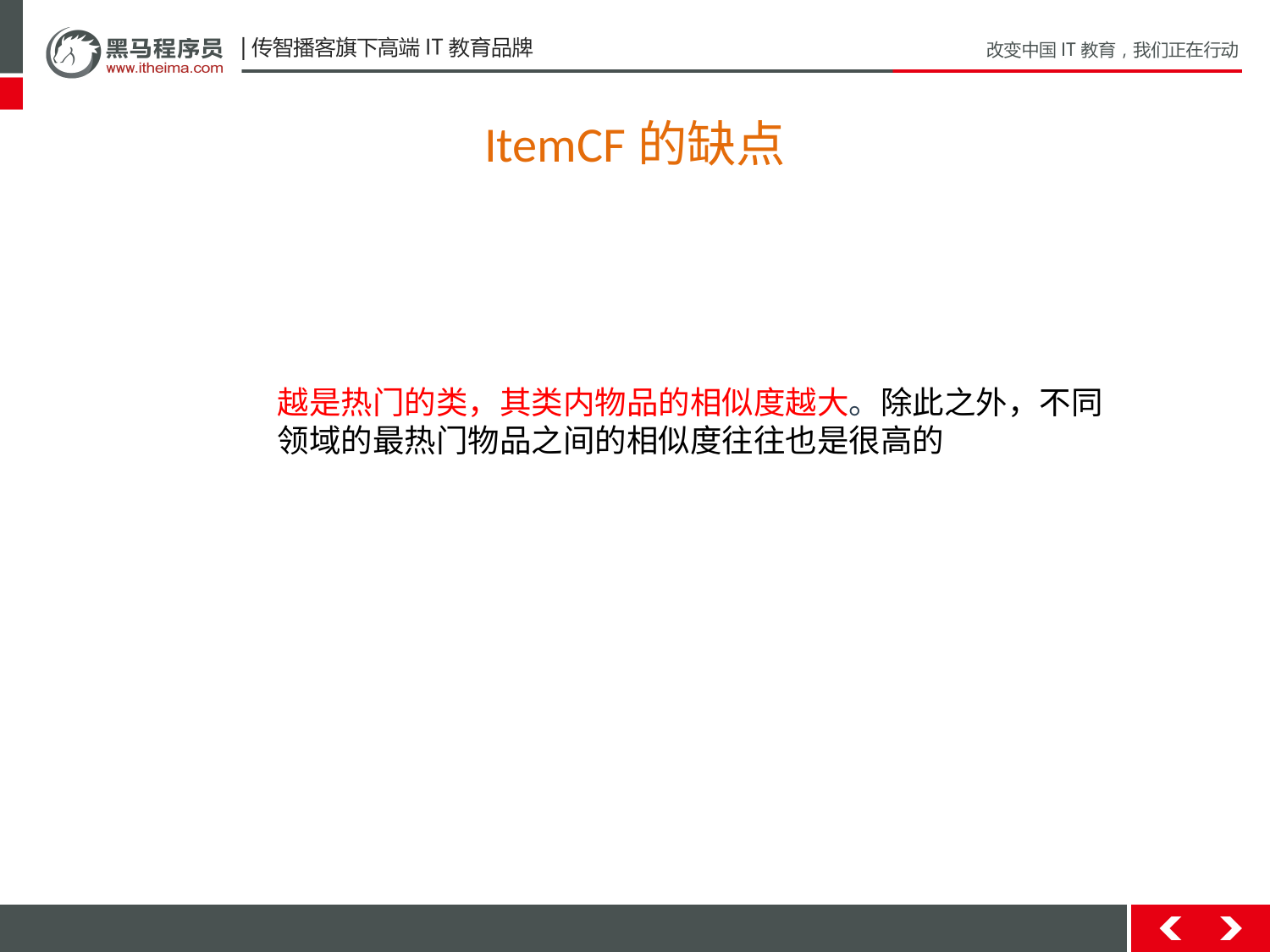

ItemCF的缺点
越是热门的类，其类内物品的相似度越大。除此之外，不同领域的最热门物品之间的相似度往往也是很高的